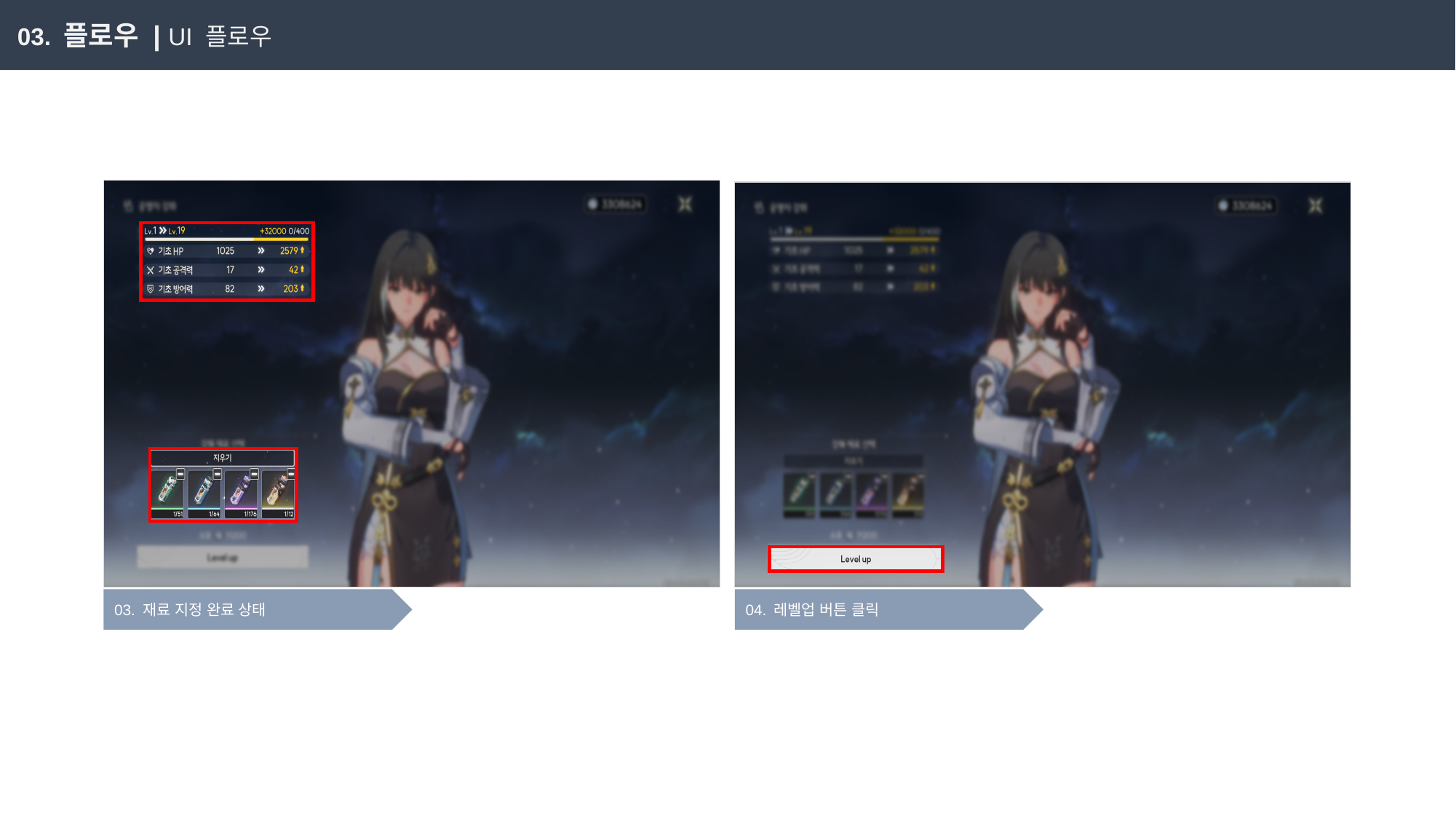

03. 플로우 | UI 플로우

03. 재료 지정 완료 상태
04. 레벨업 버튼 클릭